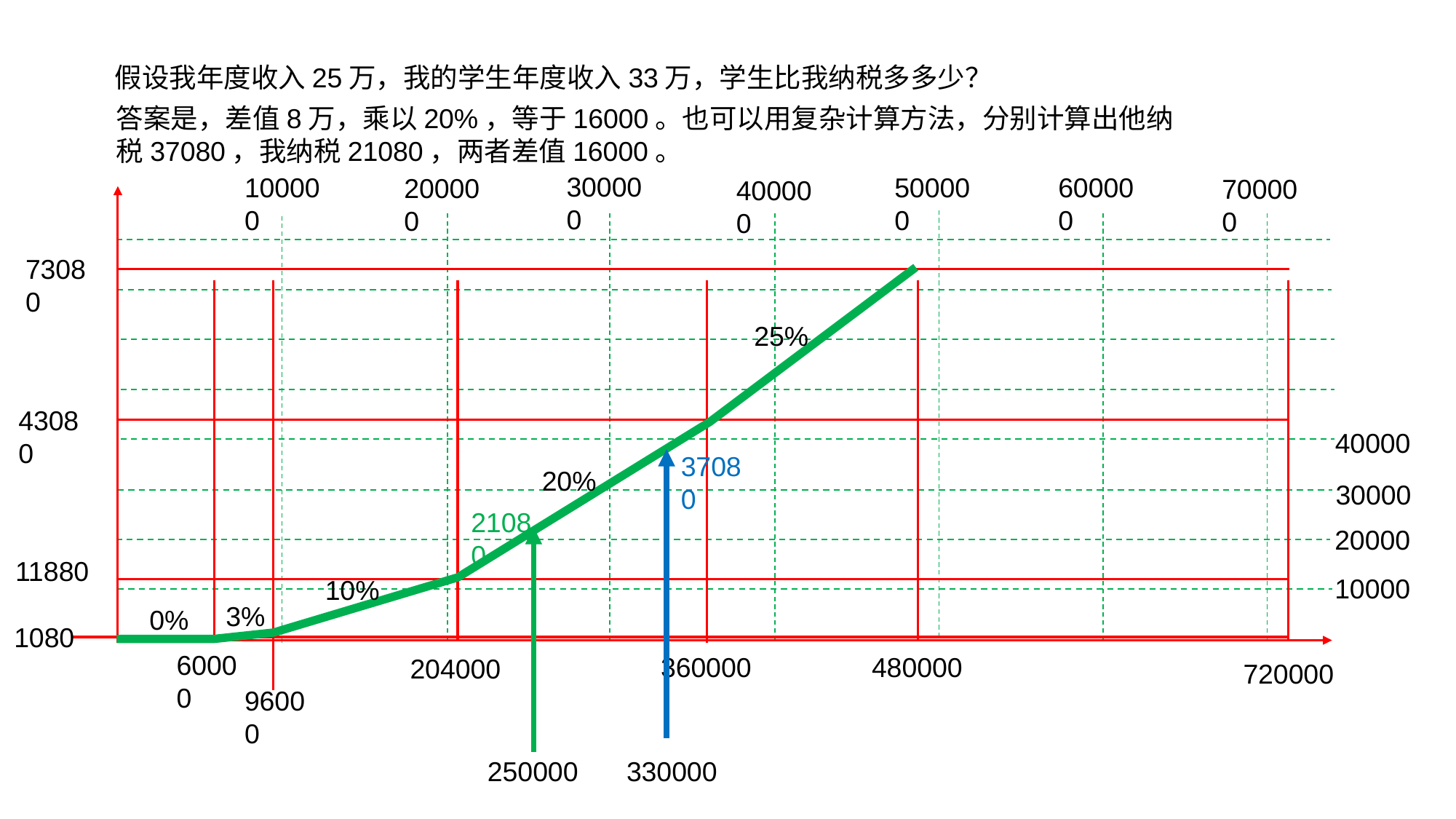

假设我年度收入25万，我的学生年度收入33万，学生比我纳税多多少？
答案是，差值8万，乘以20%，等于16000。也可以用复杂计算方法，分别计算出他纳税37080，我纳税21080，两者差值16000。
300000
100000
500000
600000
200000
700000
400000
73080

25%
43080
40000
37080
20%
30000
21080
20000
11880
10000
10%
3%
0%
1080
60000
360000
480000
204000
720000
96000
250000
330000